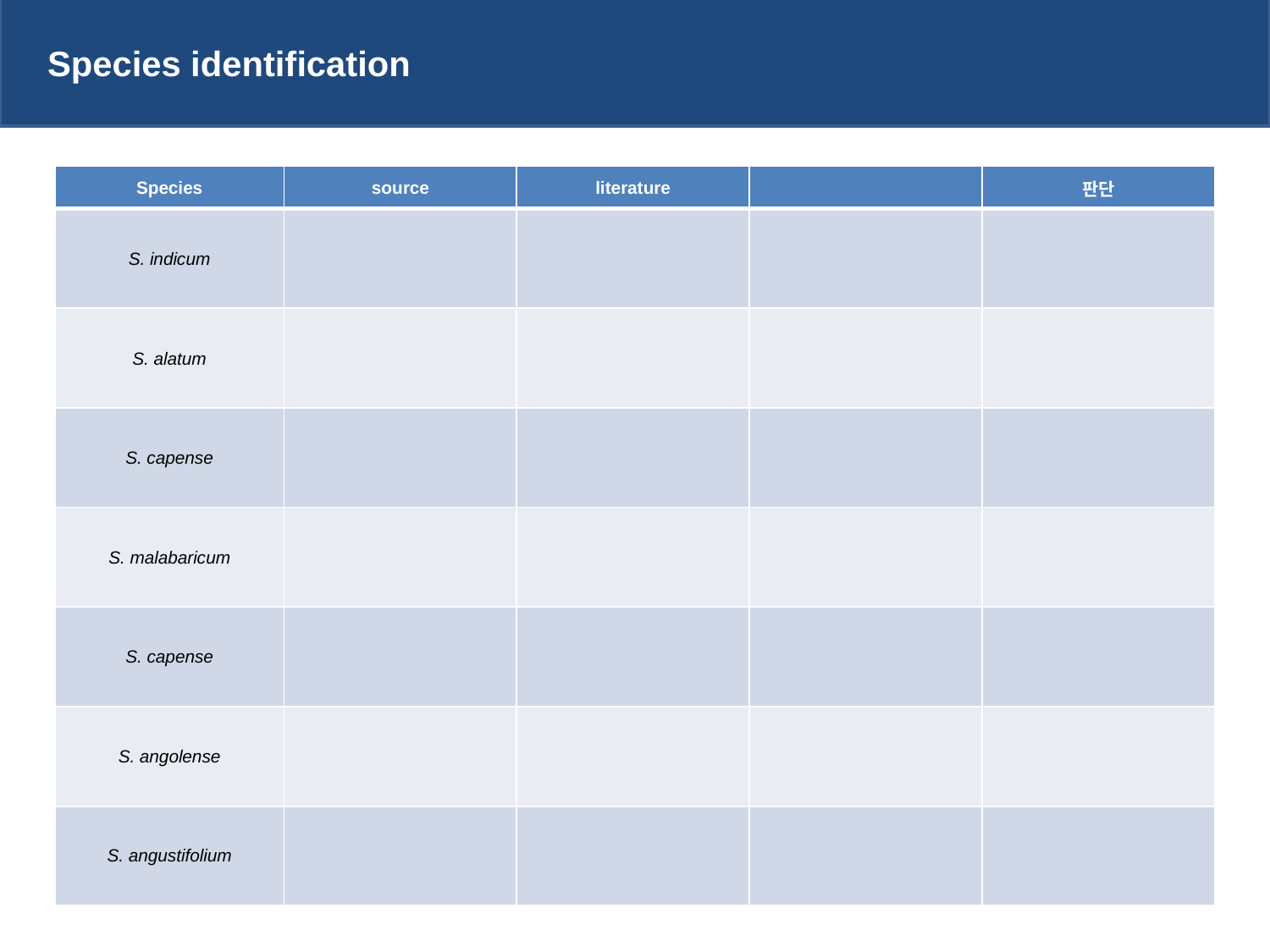

Species identification
| Species | source | literature |  | 판단 |
| --- | --- | --- | --- | --- |
| S. indicum |  |  |  |  |
| S. alatum |  |  |  |  |
| S. capense |  |  |  |  |
| S. malabaricum |  |  |  |  |
| S. capense |  |  |  |  |
| S. angolense |  |  |  |  |
| S. angustifolium |  |  |  |  |